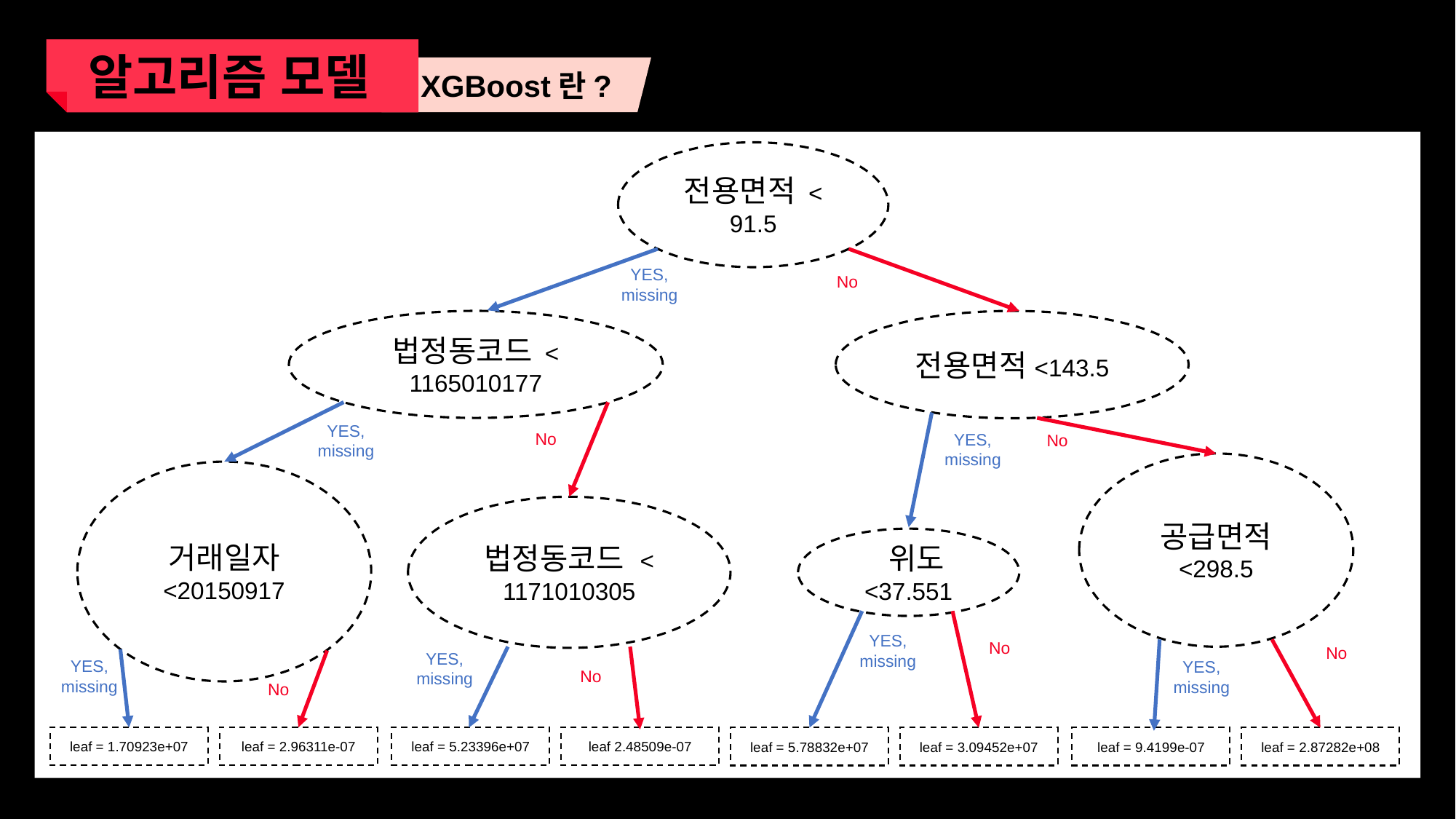

알고리즘 모델

XGBoost란?

전용면적 < 91.5
YES, missing
No
법정동코드 < 1165010177
전용면적<143.5
YES, missing
No
YES, missing
No
공급면적
<298.5
거래일자
<20150917
법정동코드 < 1171010305
 위도 <37.551
YES, missing
No
No
YES, missing
YES, missing
YES, missing
No
No
leaf = 1.70923e+07
leaf = 2.96311e-07
leaf = 5.23396e+07
leaf 2.48509e-07
leaf = 5.78832e+07
leaf = 3.09452e+07
leaf = 9.4199e-07
leaf = 2.87282e+08